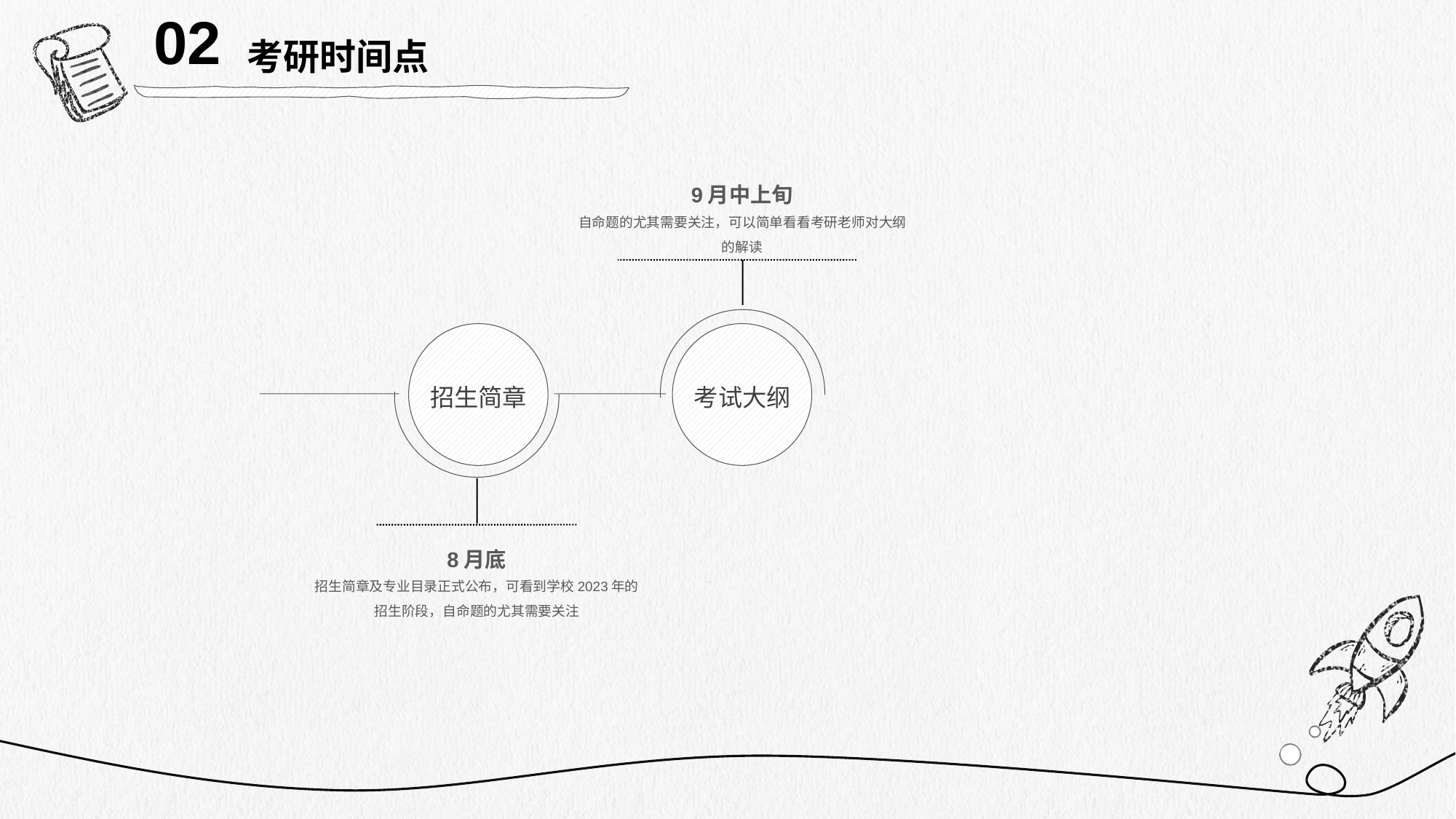

02
考研时间点
9月中上旬
自命题的尤其需要关注，可以简单看看考研老师对大纲的解读

招生简章

考试大纲

8月底
招生简章及专业目录正式公布，可看到学校2023年的招生阶段，自命题的尤其需要关注